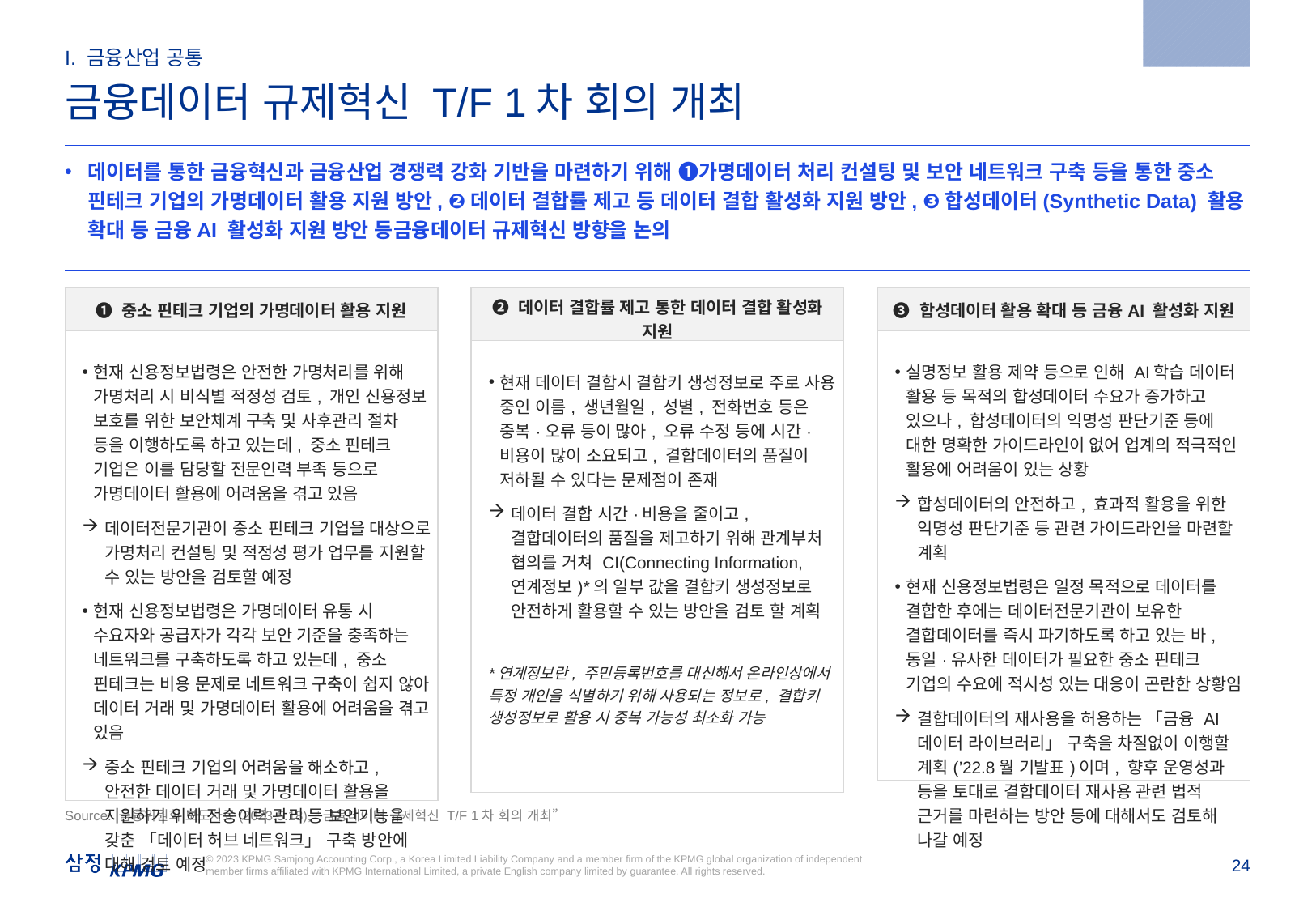

2023.5.18
I. 금융산업 공통
금융데이터 규제혁신 T/F 1차 회의 개최
데이터를 통한 금융혁신과 금융산업 경쟁력 강화 기반을 마련하기 위해 ❶가명데이터 처리 컨설팅 및 보안 네트워크 구축 등을 통한 중소 핀테크 기업의 가명데이터 활용 지원 방안, ❷데이터 결합률 제고 등 데이터 결합 활성화 지원 방안, ❸합성데이터(Synthetic Data) 활용 확대 등 금융AI 활성화 지원 방안 등금융데이터 규제혁신 방향을 논의
| ❶ 중소 핀테크 기업의 가명데이터 활용 지원 |
| --- |
| 현재 신용정보법령은 안전한 가명처리를 위해 가명처리 시 비식별 적정성 검토, 개인 신용정보 보호를 위한 보안체계 구축 및 사후관리 절차 등을 이행하도록 하고 있는데, 중소 핀테크 기업은 이를 담당할 전문인력 부족 등으로 가명데이터 활용에 어려움을 겪고 있음 데이터전문기관이 중소 핀테크 기업을 대상으로 가명처리 컨설팅 및 적정성 평가 업무를 지원할 수 있는 방안을 검토할 예정 현재 신용정보법령은 가명데이터 유통 시 수요자와 공급자가 각각 보안 기준을 충족하는 네트워크를 구축하도록 하고 있는데, 중소 핀테크는 비용 문제로 네트워크 구축이 쉽지 않아 데이터 거래 및 가명데이터 활용에 어려움을 겪고 있음 중소 핀테크 기업의 어려움을 해소하고, 안전한 데이터 거래 및 가명데이터 활용을 지원하기 위해 전송이력 관리 등 보안기능을 갖춘 「데이터 허브 네트워크」 구축 방안에 대해 검토 예정 |
| ❸ 합성데이터 활용 확대 등 금융AI 활성화 지원 |
| --- |
| 실명정보 활용 제약 등으로 인해 AI학습 데이터 활용 등 목적의 합성데이터 수요가 증가하고 있으나, 합성데이터의 익명성 판단기준 등에 대한 명확한 가이드라인이 없어 업계의 적극적인 활용에 어려움이 있는 상황 합성데이터의 안전하고, 효과적 활용을 위한 익명성 판단기준 등 관련 가이드라인을 마련할 계획 현재 신용정보법령은 일정 목적으로 데이터를 결합한 후에는 데이터전문기관이 보유한 결합데이터를 즉시 파기하도록 하고 있는 바, 동일·유사한 데이터가 필요한 중소 핀테크 기업의 수요에 적시성 있는 대응이 곤란한 상황임 결합데이터의 재사용을 허용하는 「금융 AI 데이터 라이브러리」 구축을 차질없이 이행할 계획(’22.8월 기발표)이며, 향후 운영성과 등을 토대로 결합데이터 재사용 관련 법적 근거를 마련하는 방안 등에 대해서도 검토해 나갈 예정 |
| ❷ 데이터 결합률 제고 통한 데이터 결합 활성화 지원 |
| --- |
| 현재 데이터 결합시 결합키 생성정보로 주로 사용 중인 이름, 생년월일, 성별, 전화번호 등은 중복·오류 등이 많아, 오류 수정 등에 시간·비용이 많이 소요되고, 결합데이터의 품질이 저하될 수 있다는 문제점이 존재 데이터 결합 시간·비용을 줄이고, 결합데이터의 품질을 제고하기 위해 관계부처 협의를 거쳐 CI(Connecting Information, 연계정보)\*의 일부 값을 결합키 생성정보로 안전하게 활용할 수 있는 방안을 검토 할 계획 \*연계정보란, 주민등록번호를 대신해서 온라인상에서 특정 개인을 식별하기 위해 사용되는 정보로, 결합키 생성정보로 활용 시 중복 가능성 최소화 가능 |
Source: 금융위원회 보도자료(2023.5.18), “금융데이터 규제혁신 T/F 1차 회의 개최”